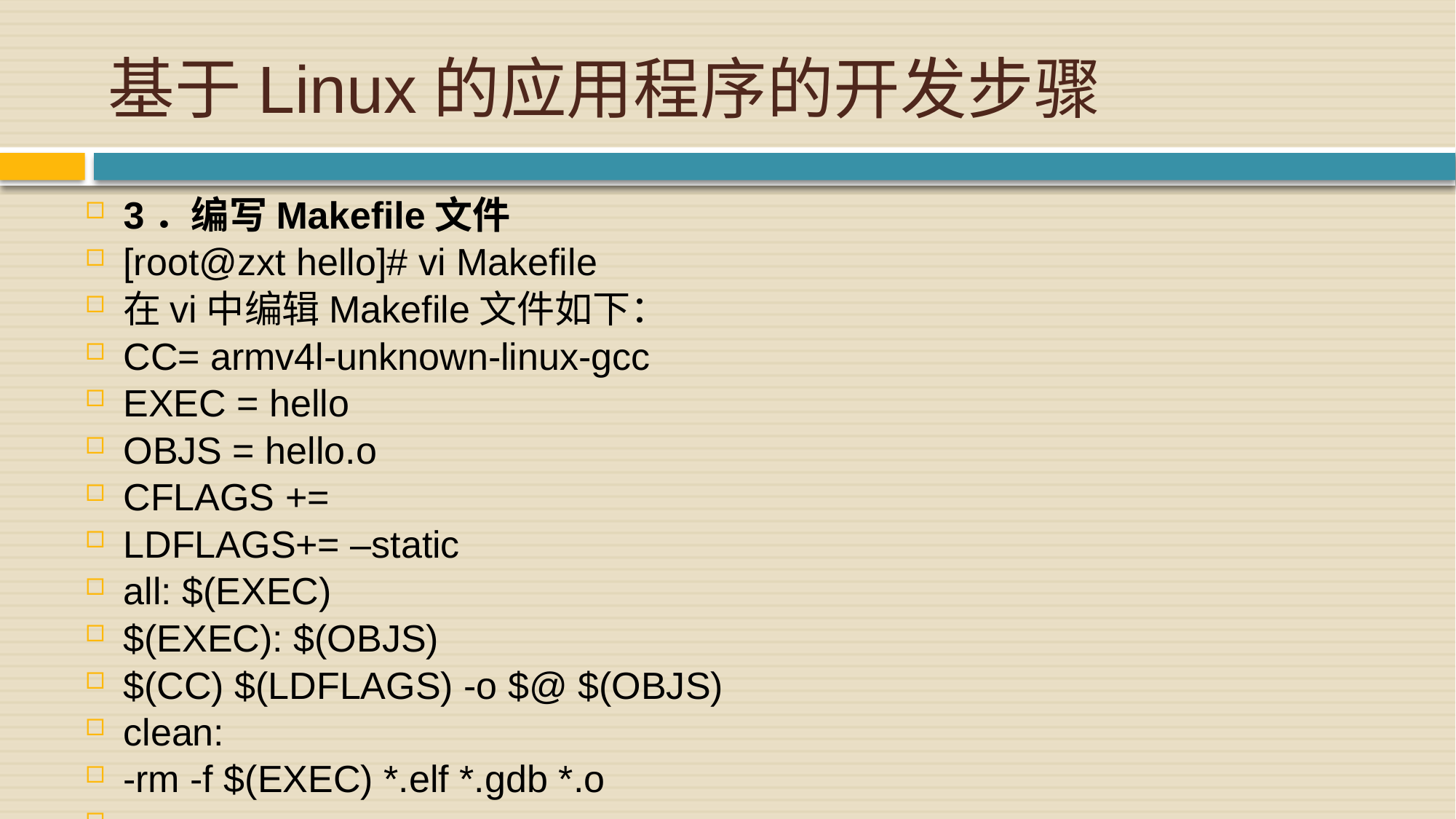

# 基于Linux的应用程序的开发步骤
3．编写Makefile文件
[root@zxt hello]# vi Makefile
在vi中编辑Makefile文件如下：
CC= armv4l-unknown-linux-gcc
EXEC = hello
OBJS = hello.o
CFLAGS +=
LDFLAGS+= –static
all: $(EXEC)
$(EXEC): $(OBJS)
$(CC) $(LDFLAGS) -o $@ $(OBJS)
clean:
-rm -f $(EXEC) *.elf *.gdb *.o